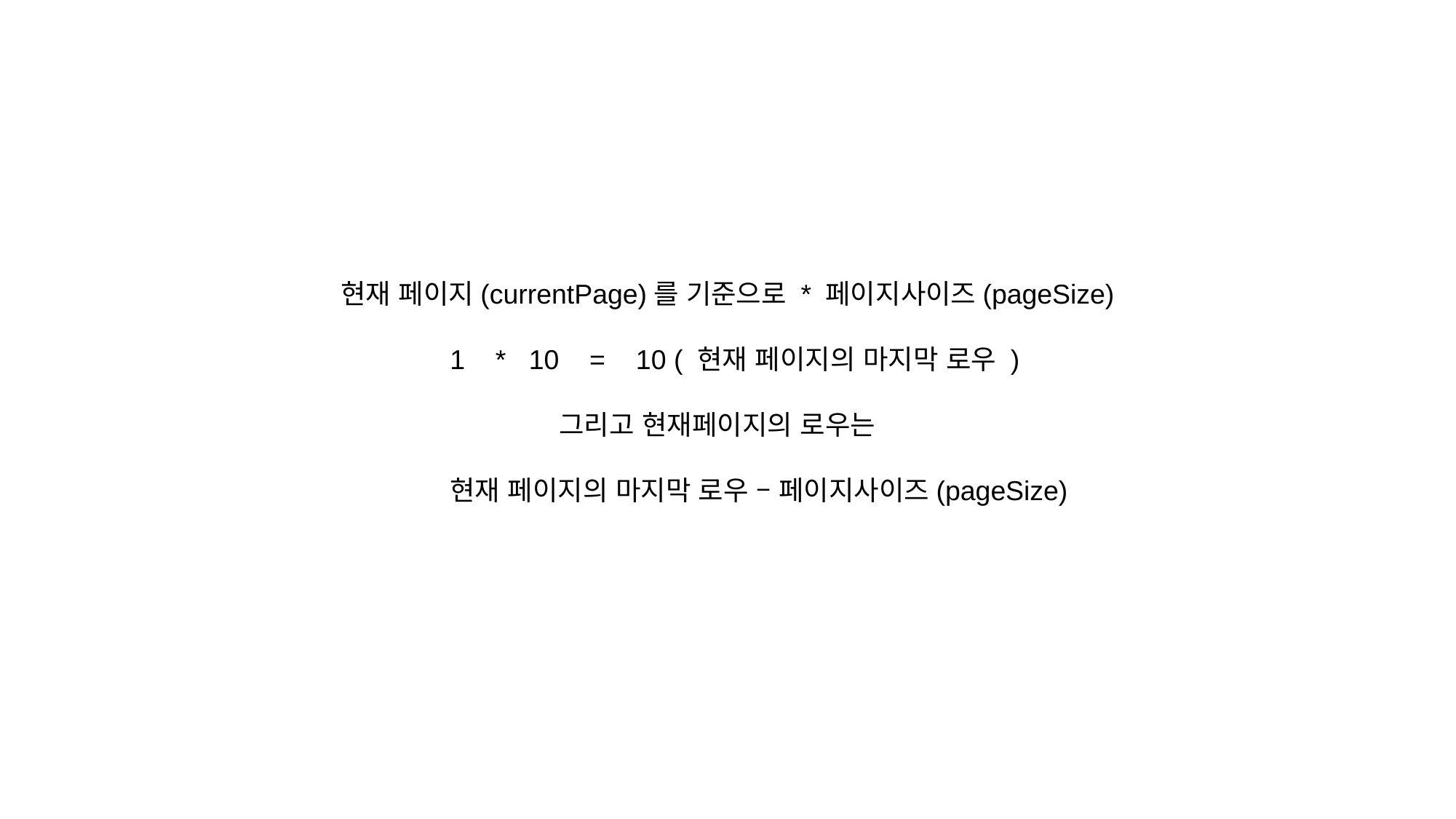

현재 페이지(currentPage)를 기준으로 * 페이지사이즈(pageSize)

	1    *   10    =    10 ( 현재 페이지의 마지막 로우 )

		그리고 현재페이지의 로우는

	현재 페이지의 마지막 로우 – 페이지사이즈(pageSize)